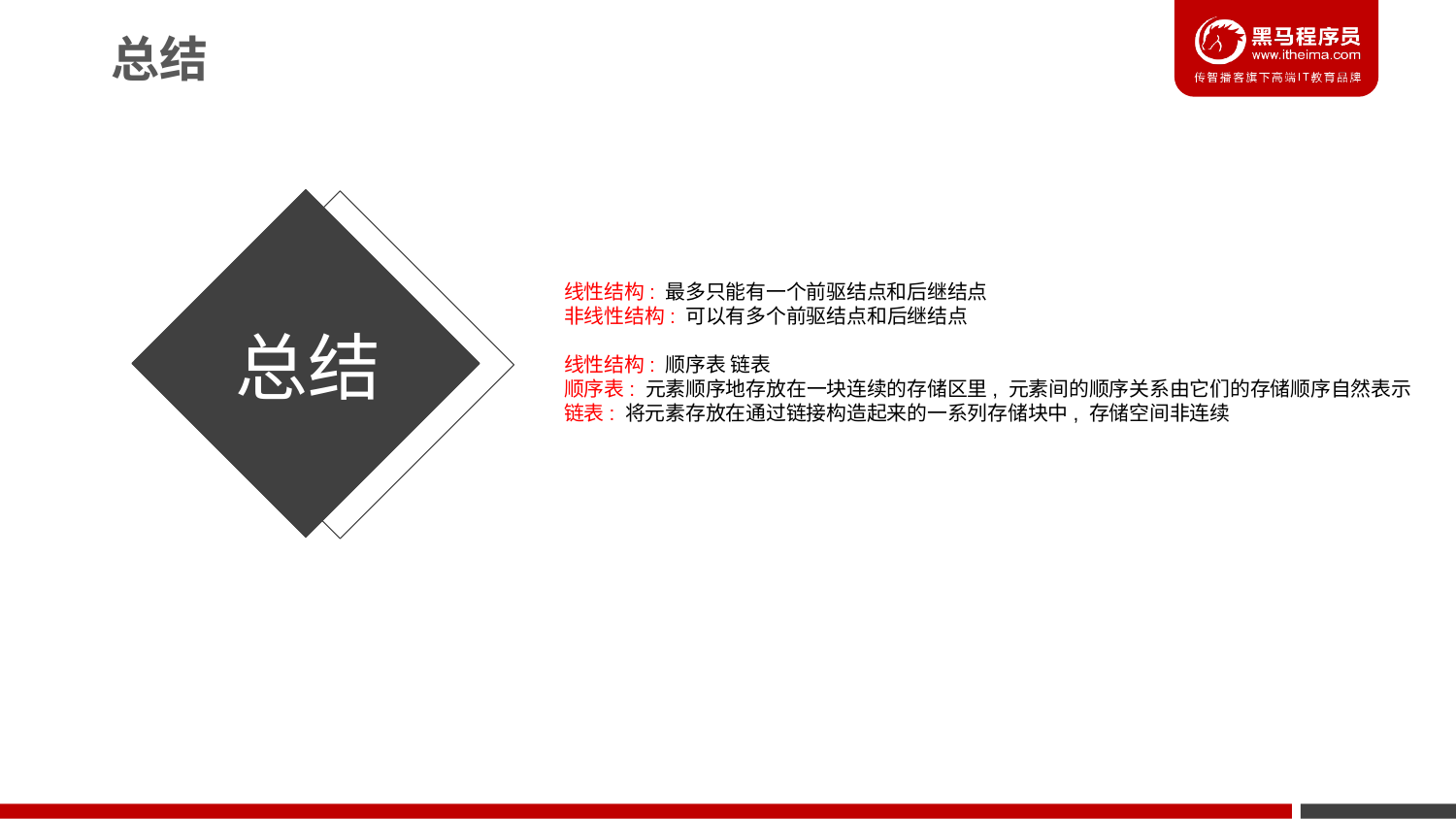

总结

线性结构: 最多只能有一个前驱结点和后继结点
非线性结构: 可以有多个前驱结点和后继结点

线性结构: 顺序表 链表
顺序表: 元素顺序地存放在一块连续的存储区里, 元素间的顺序关系由它们的存储顺序自然表示
链表: 将元素存放在通过链接构造起来的一系列存储块中, 存储空间非连续

总结